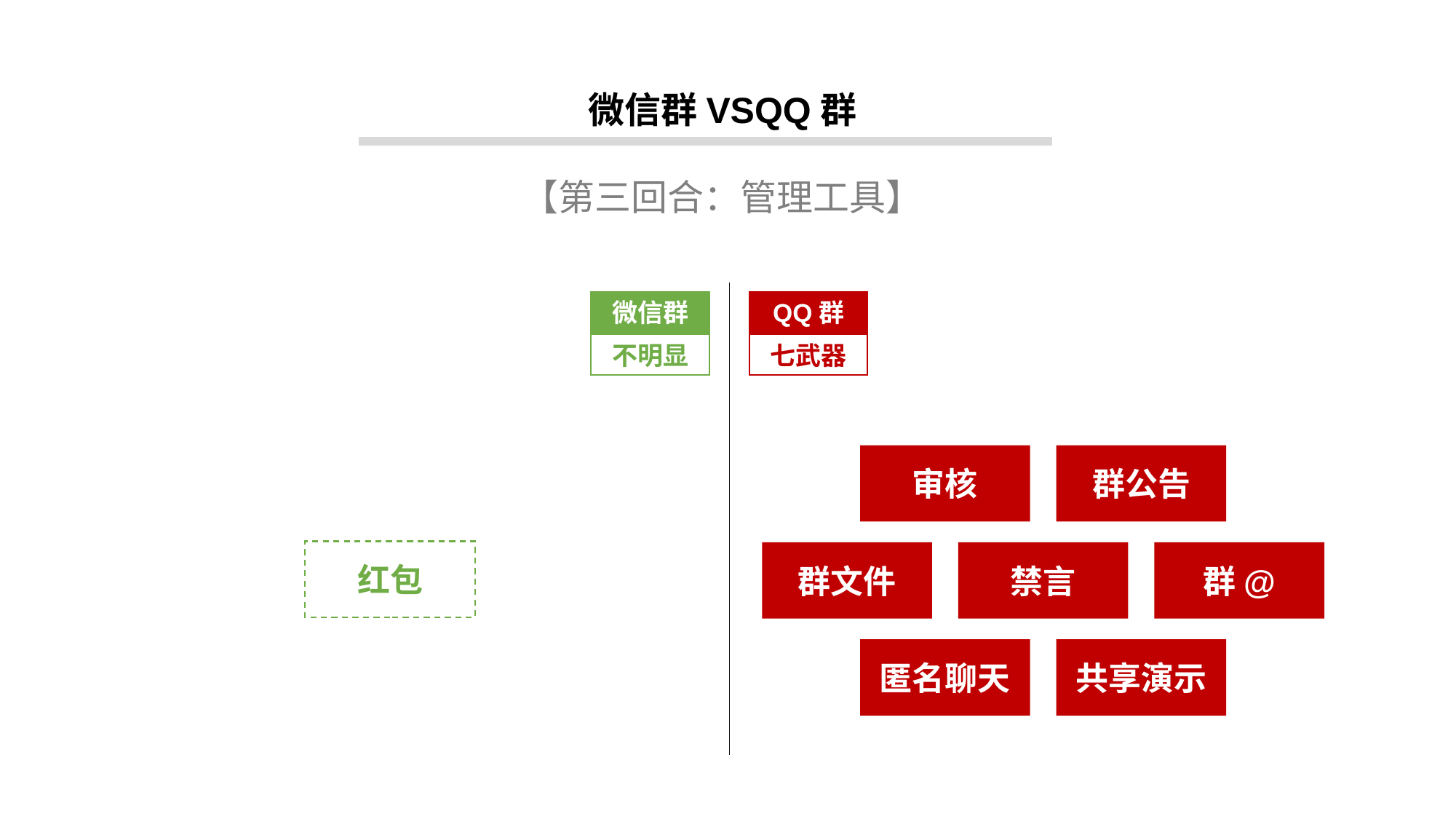

微信群VSQQ群
【第三回合：管理工具】
微信群
不明显
QQ群
七武器
审核
群公告
红包
群文件
禁言
群@
匿名聊天
共享演示